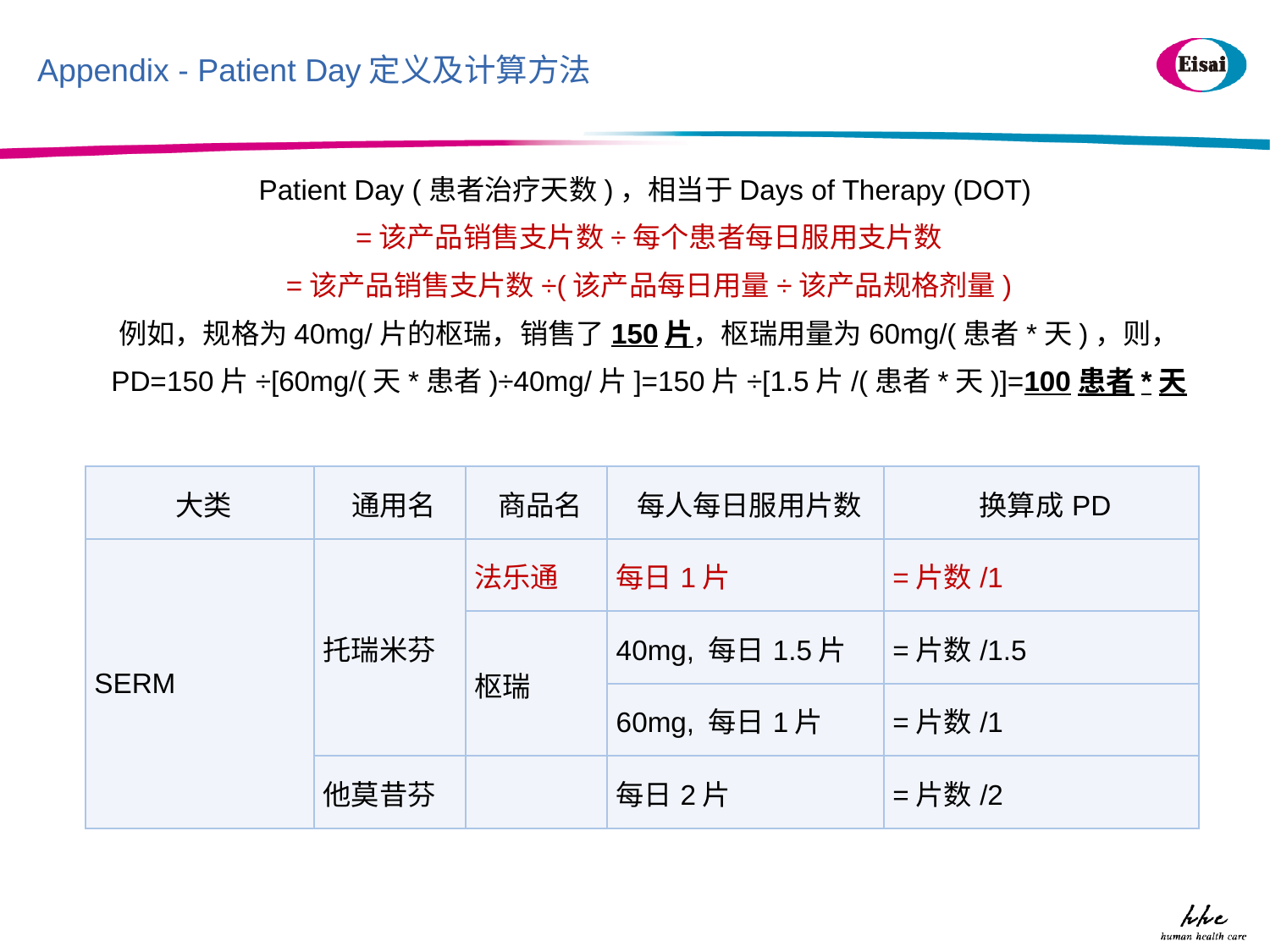

# Appendix - Patient Day定义及计算方法
Patient Day (患者治疗天数)，相当于Days of Therapy (DOT)
=该产品销售支片数÷每个患者每日服用支片数
=该产品销售支片数÷(该产品每日用量÷该产品规格剂量)
例如，规格为40mg/片的枢瑞，销售了150片，枢瑞用量为60mg/(患者*天)，则，
PD=150片÷[60mg/(天*患者)÷40mg/片]=150片÷[1.5片/(患者*天)]=100患者*天
| 大类 | 通用名 | 商品名 | 每人每日服用片数 | 换算成PD |
| --- | --- | --- | --- | --- |
| SERM | 托瑞米芬 | 法乐通 | 每日1片 | =片数/1 |
|  |  | 枢瑞 | 40mg, 每日1.5片 | =片数/1.5 |
|  |  |  | 60mg, 每日1片 | =片数/1 |
|  | 他莫昔芬 |  | 每日2片 | =片数/2 |